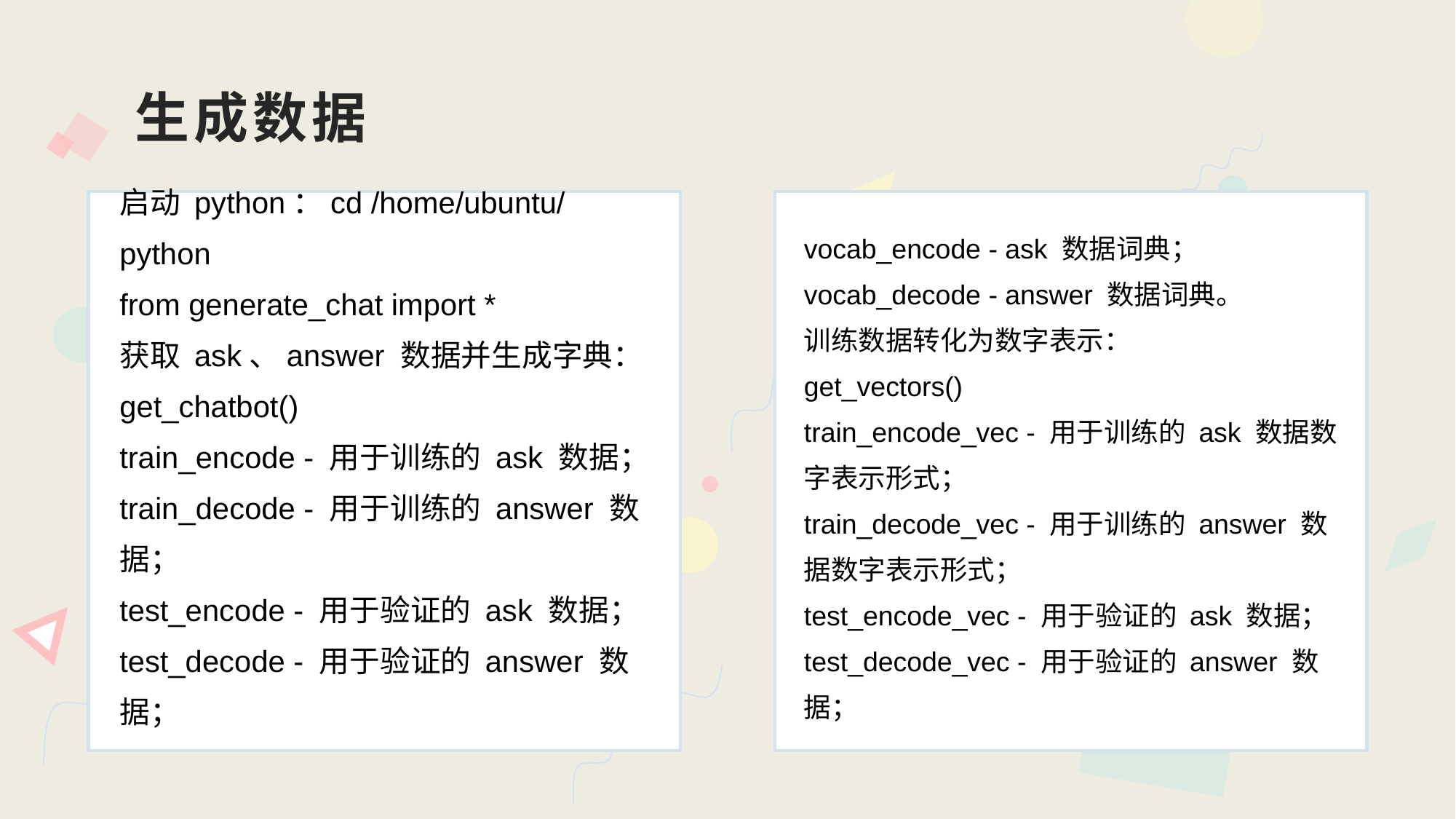

生成数据

启动 python：cd /home/ubuntu/
python
from generate_chat import *
获取 ask、answer 数据并生成字典：
get_chatbot()
train_encode - 用于训练的 ask 数据；
train_decode - 用于训练的 answer 数据；
test_encode - 用于验证的 ask 数据；
test_decode - 用于验证的 answer 数据；

vocab_encode - ask 数据词典；
vocab_decode - answer 数据词典。
训练数据转化为数字表示：
get_vectors()
train_encode_vec - 用于训练的 ask 数据数字表示形式；
train_decode_vec - 用于训练的 answer 数据数字表示形式；
test_encode_vec - 用于验证的 ask 数据；
test_decode_vec - 用于验证的 answer 数据；